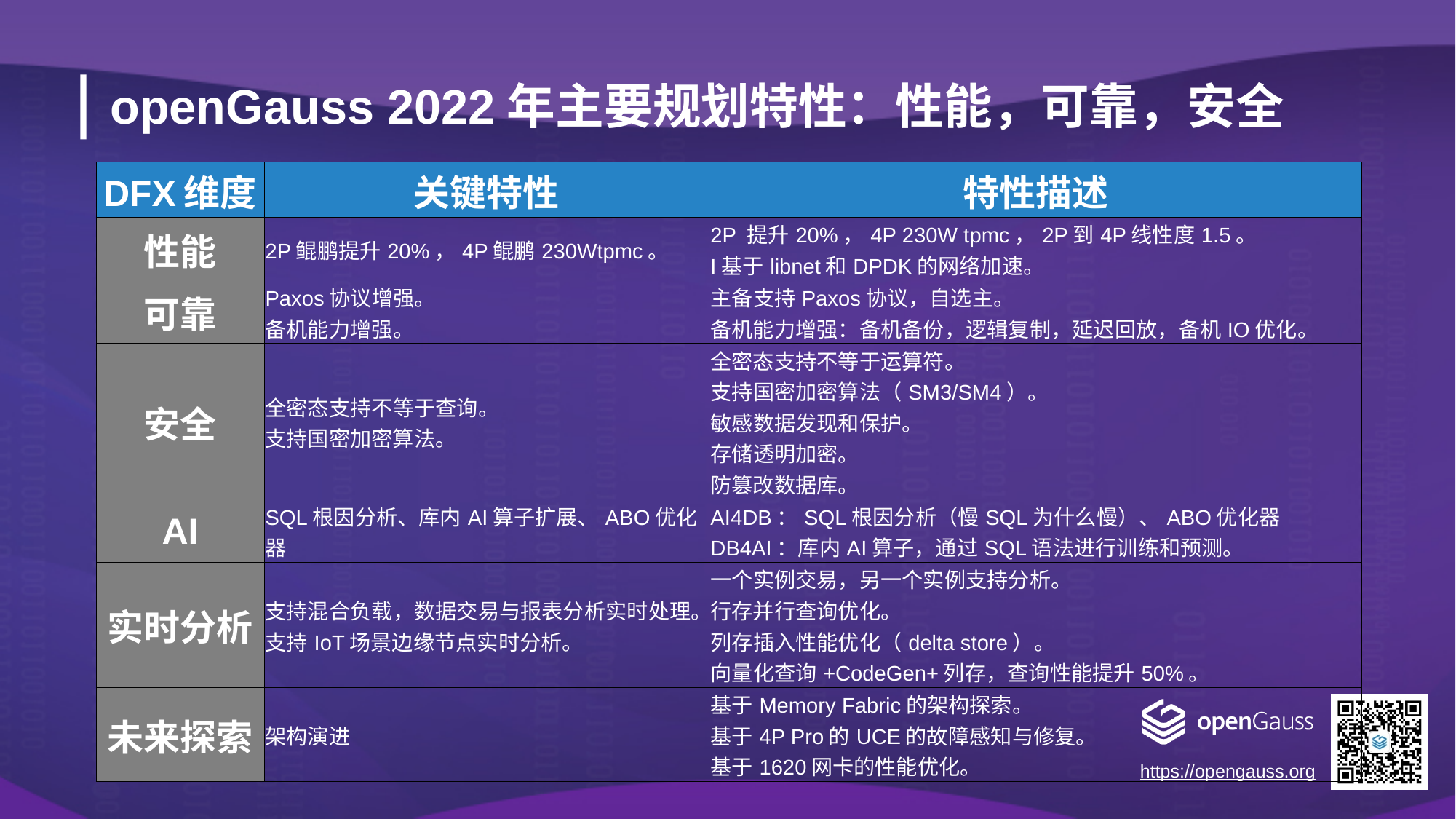

openGauss 2022年主要规划特性：性能，可靠，安全
| DFX维度 | 关键特性 | 特性描述 |
| --- | --- | --- |
| 性能 | 2P鲲鹏提升20%，4P鲲鹏230Wtpmc。 | 2P 提升20%，4P 230W tpmc，2P到4P线性度1.5。 I基于libnet和DPDK的网络加速。 |
| 可靠 | Paxos协议增强。 备机能力增强。 | 主备支持Paxos协议，自选主。 备机能力增强：备机备份，逻辑复制，延迟回放，备机IO优化。 |
| 安全 | 全密态支持不等于查询。 支持国密加密算法。 | 全密态支持不等于运算符。 支持国密加密算法（SM3/SM4）。 敏感数据发现和保护。 存储透明加密。 防篡改数据库。 |
| AI | SQL根因分析、库内AI算子扩展、ABO优化器 | AI4DB：SQL根因分析（慢SQL为什么慢）、ABO优化器 DB4AI：库内AI算子，通过SQL语法进行训练和预测。 |
| 实时分析 | 支持混合负载，数据交易与报表分析实时处理。 支持IoT场景边缘节点实时分析。 | 一个实例交易，另一个实例支持分析。 行存并行查询优化。 列存插入性能优化（delta store）。 向量化查询+CodeGen+列存，查询性能提升50%。 |
| 未来探索 | 架构演进 | 基于Memory Fabric的架构探索。 基于4P Pro的UCE的故障感知与修复。 基于1620网卡的性能优化。 |